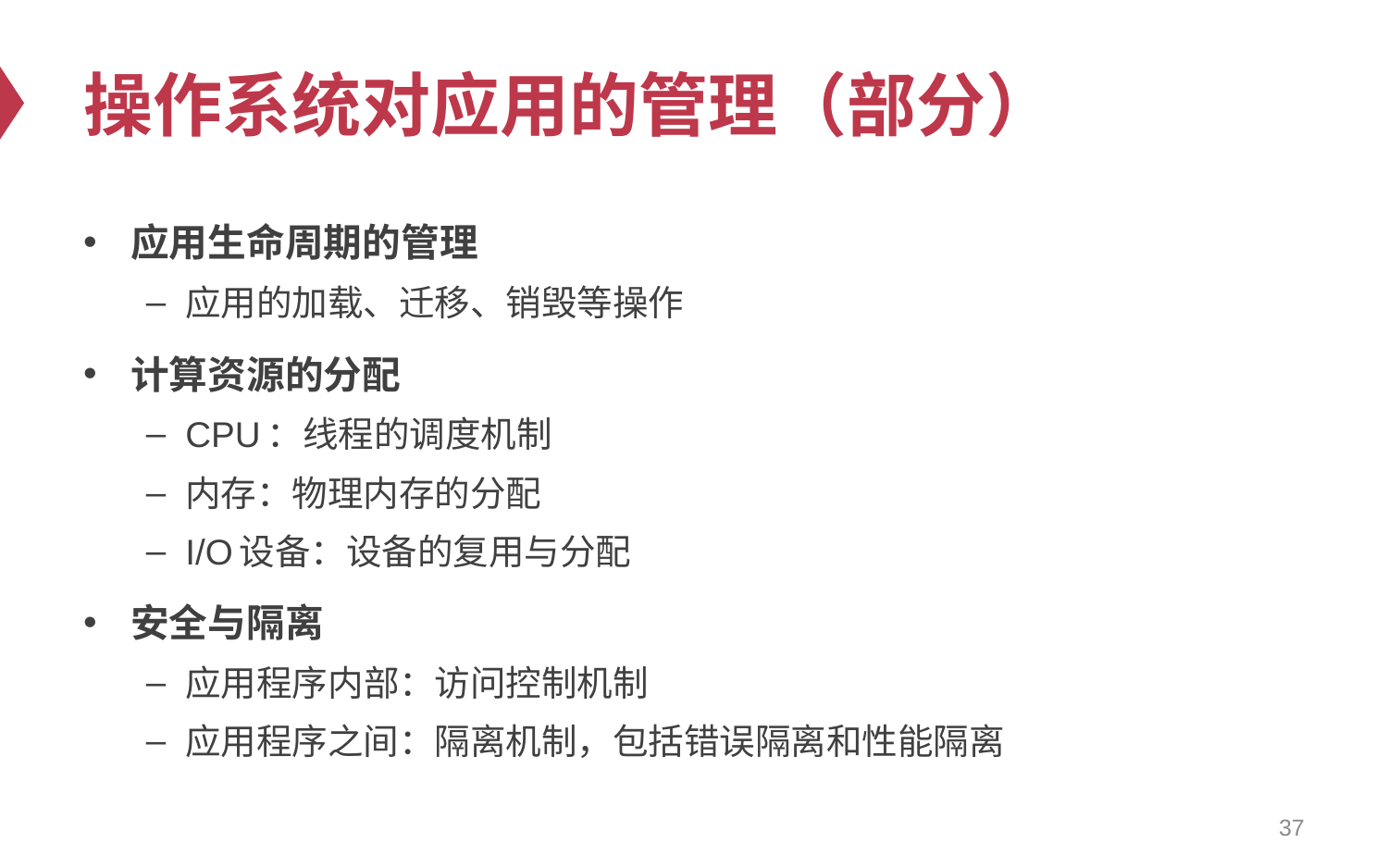

# 操作系统对应用的管理（部分）
应用生命周期的管理
应用的加载、迁移、销毁等操作
计算资源的分配
CPU：线程的调度机制
内存：物理内存的分配
I/O设备：设备的复用与分配
安全与隔离
应用程序内部：访问控制机制
应用程序之间：隔离机制，包括错误隔离和性能隔离
37